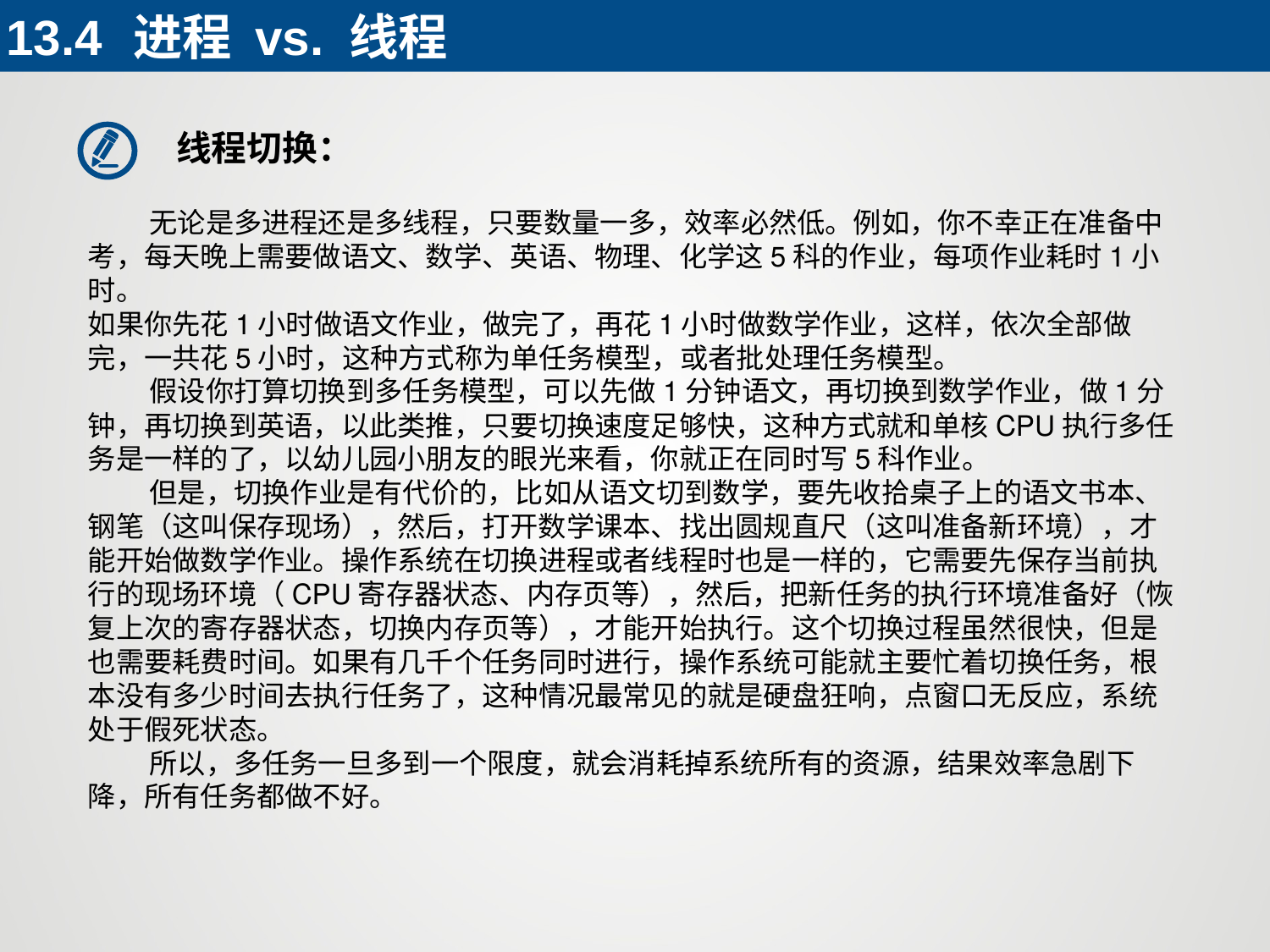

13.4	进程 vs. 线程
线程切换：

       无论是多进程还是多线程，只要数量一多，效率必然低。例如，你不幸正在准备中考，每天晚上需要做语文、数学、英语、物理、化学这5科的作业，每项作业耗时1小时。
如果你先花1小时做语文作业，做完了，再花1小时做数学作业，这样，依次全部做完，一共花5小时，这种方式称为单任务模型，或者批处理任务模型。
       假设你打算切换到多任务模型，可以先做1分钟语文，再切换到数学作业，做1分钟，再切换到英语，以此类推，只要切换速度足够快，这种方式就和单核CPU执行多任务是一样的了，以幼儿园小朋友的眼光来看，你就正在同时写5科作业。
       但是，切换作业是有代价的，比如从语文切到数学，要先收拾桌子上的语文书本、钢笔（这叫保存现场），然后，打开数学课本、找出圆规直尺（这叫准备新环境），才能开始做数学作业。操作系统在切换进程或者线程时也是一样的，它需要先保存当前执行的现场环境（CPU寄存器状态、内存页等），然后，把新任务的执行环境准备好（恢复上次的寄存器状态，切换内存页等），才能开始执行。这个切换过程虽然很快，但是也需要耗费时间。如果有几千个任务同时进行，操作系统可能就主要忙着切换任务，根本没有多少时间去执行任务了，这种情况最常见的就是硬盘狂响，点窗口无反应，系统处于假死状态。
       所以，多任务一旦多到一个限度，就会消耗掉系统所有的资源，结果效率急剧下降，所有任务都做不好。